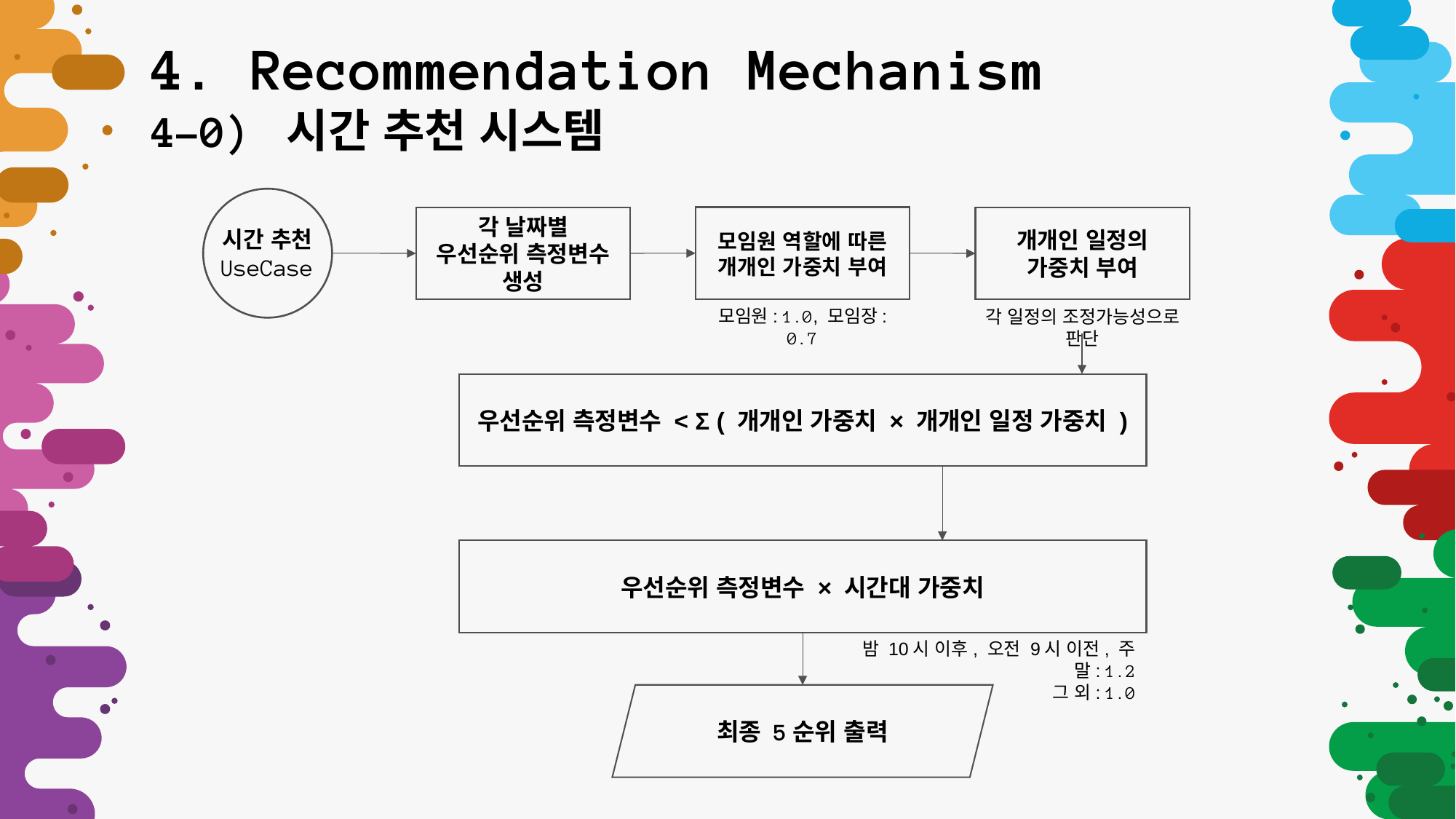

4. Recommendation Mechanism
4-0) 시간 추천 시스템
시간 추천
UseCase
모임원 역할에 따른
개개인 가중치 부여
각 날짜별
우선순위 측정변수
생성
개개인 일정의
가중치 부여
모임원: 1.0, 모임장: 0.7
각 일정의 조정가능성으로 판단
우선순위 측정변수 < Σ ( 개개인 가중치 × 개개인 일정 가중치 )
우선순위 측정변수 × 시간대 가중치
밤 10시 이후, 오전 9시 이전, 주말: 1.2
그 외: 1.0
최종 5순위 출력